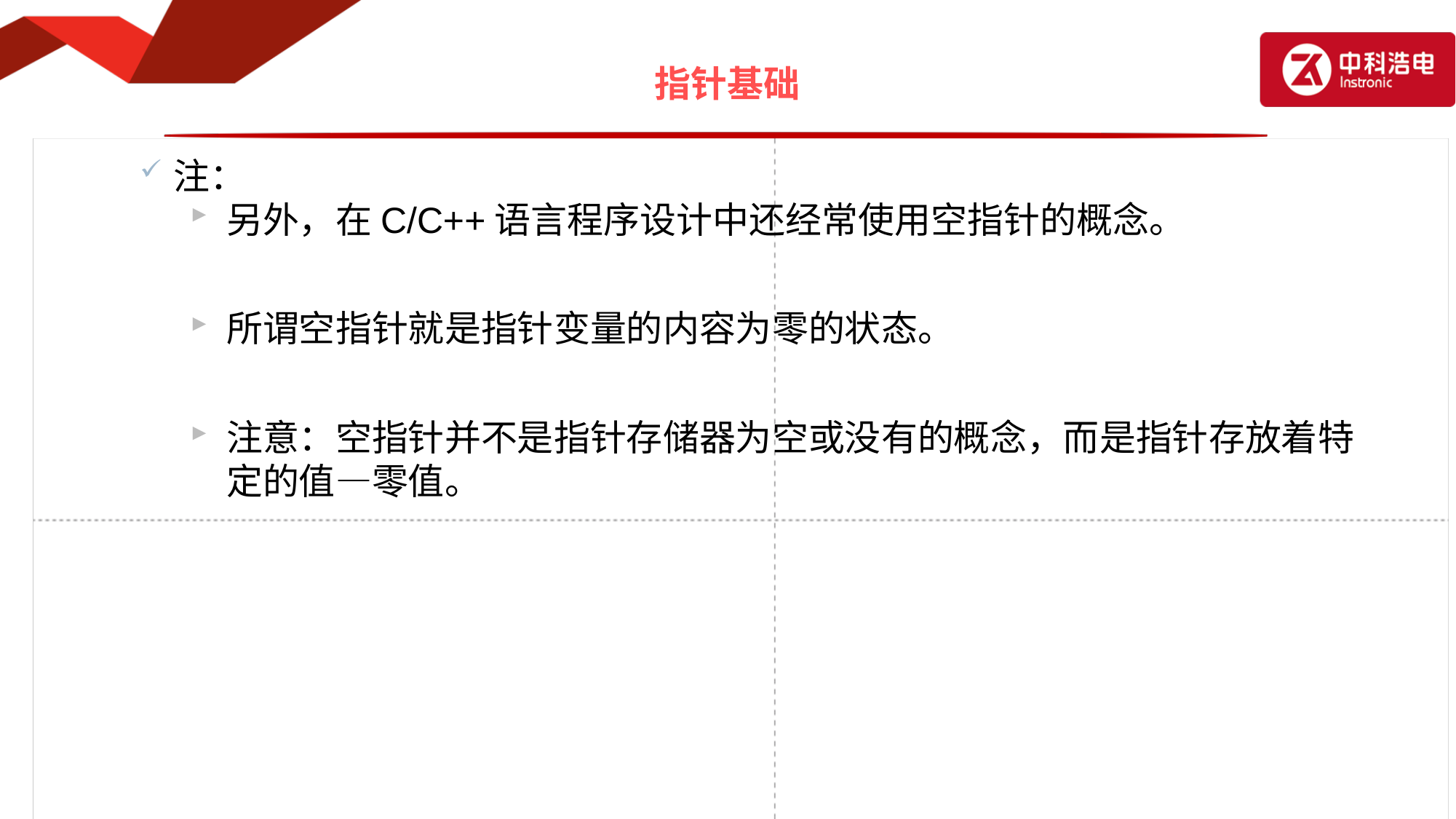

# 指针基础
注：
另外，在C/C++语言程序设计中还经常使用空指针的概念。

所谓空指针就是指针变量的内容为零的状态。

注意：空指针并不是指针存储器为空或没有的概念，而是指针存放着特定的值—零值。